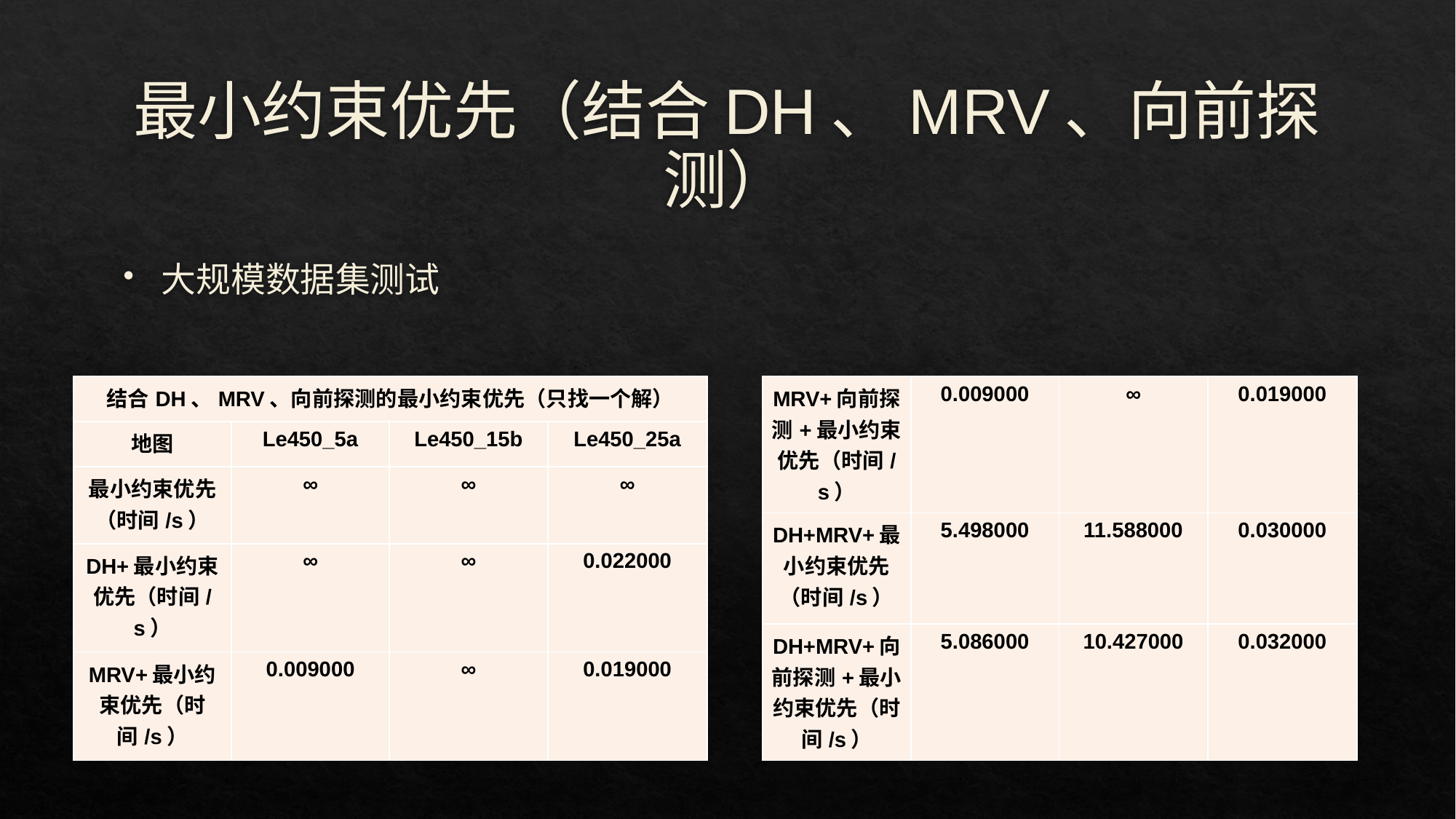

# 最小约束优先（结合DH、MRV、向前探测）
大规模数据集测试
| 结合DH、MRV、向前探测的最小约束优先（只找一个解） |  |  |  |
| --- | --- | --- | --- |
| 地图 | Le450\_5a | Le450\_15b | Le450\_25a |
| 最小约束优先（时间/s） | ∞ | ∞ | ∞ |
| DH+最小约束优先（时间/s） | ∞ | ∞ | 0.022000 |
| MRV+最小约束优先（时间/s） | 0.009000 | ∞ | 0.019000 |
| MRV+向前探测+最小约束优先（时间/s） | 0.009000 | ∞ | 0.019000 |
| --- | --- | --- | --- |
| DH+MRV+最小约束优先（时间/s） | 5.498000 | 11.588000 | 0.030000 |
| DH+MRV+向前探测+最小约束优先（时间/s） | 5.086000 | 10.427000 | 0.032000 |